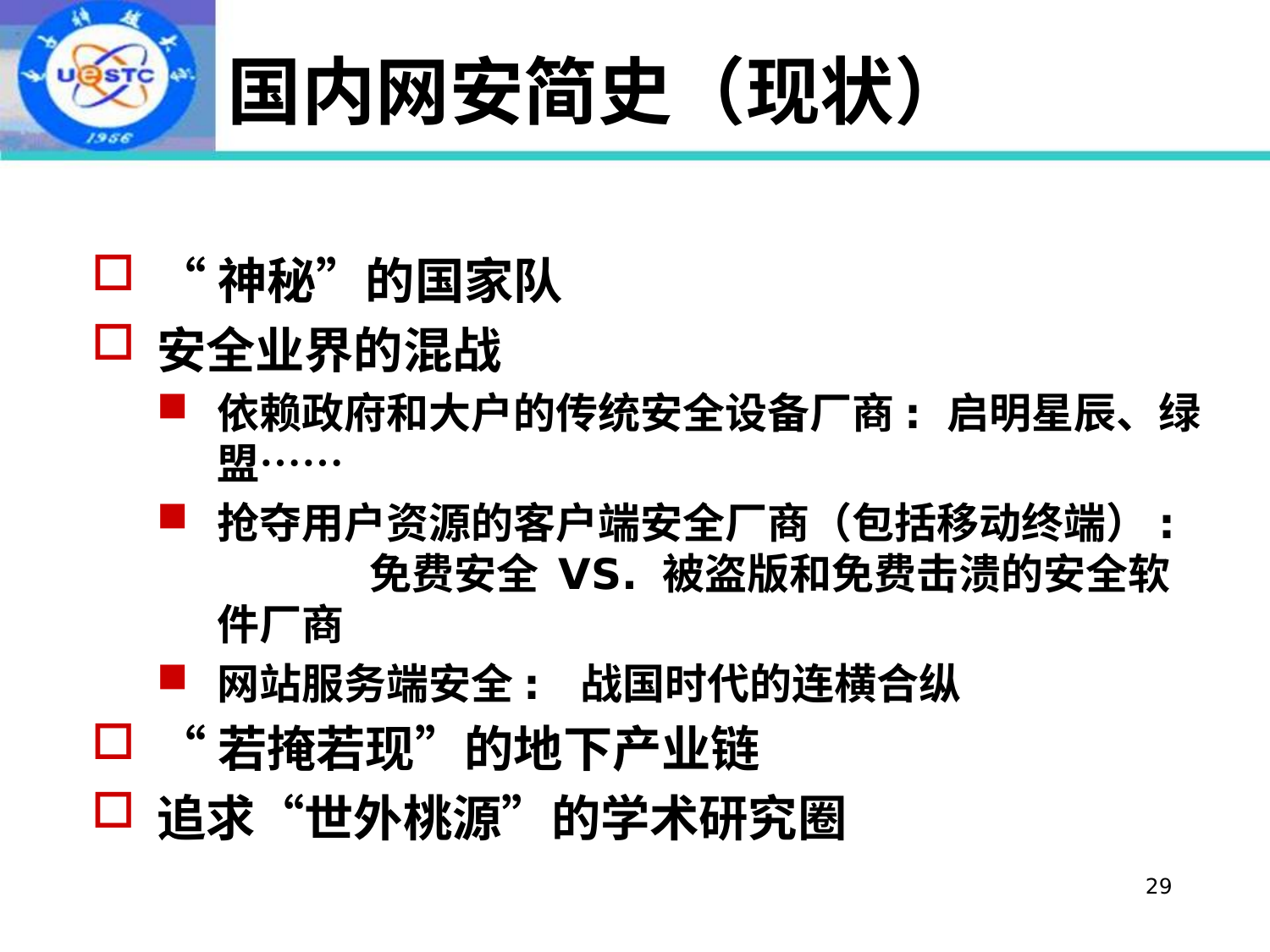

# 国内网安简史（现状）
“神秘”的国家队
安全业界的混战
依赖政府和大户的传统安全设备厂商: 启明星辰、绿盟……
抢夺用户资源的客户端安全厂商（包括移动终端）:	 免费安全 VS. 被盗版和免费击溃的安全软件厂商
网站服务端安全:  战国时代的连横合纵
“若掩若现”的地下产业链
追求“世外桃源”的学术研究圈

29